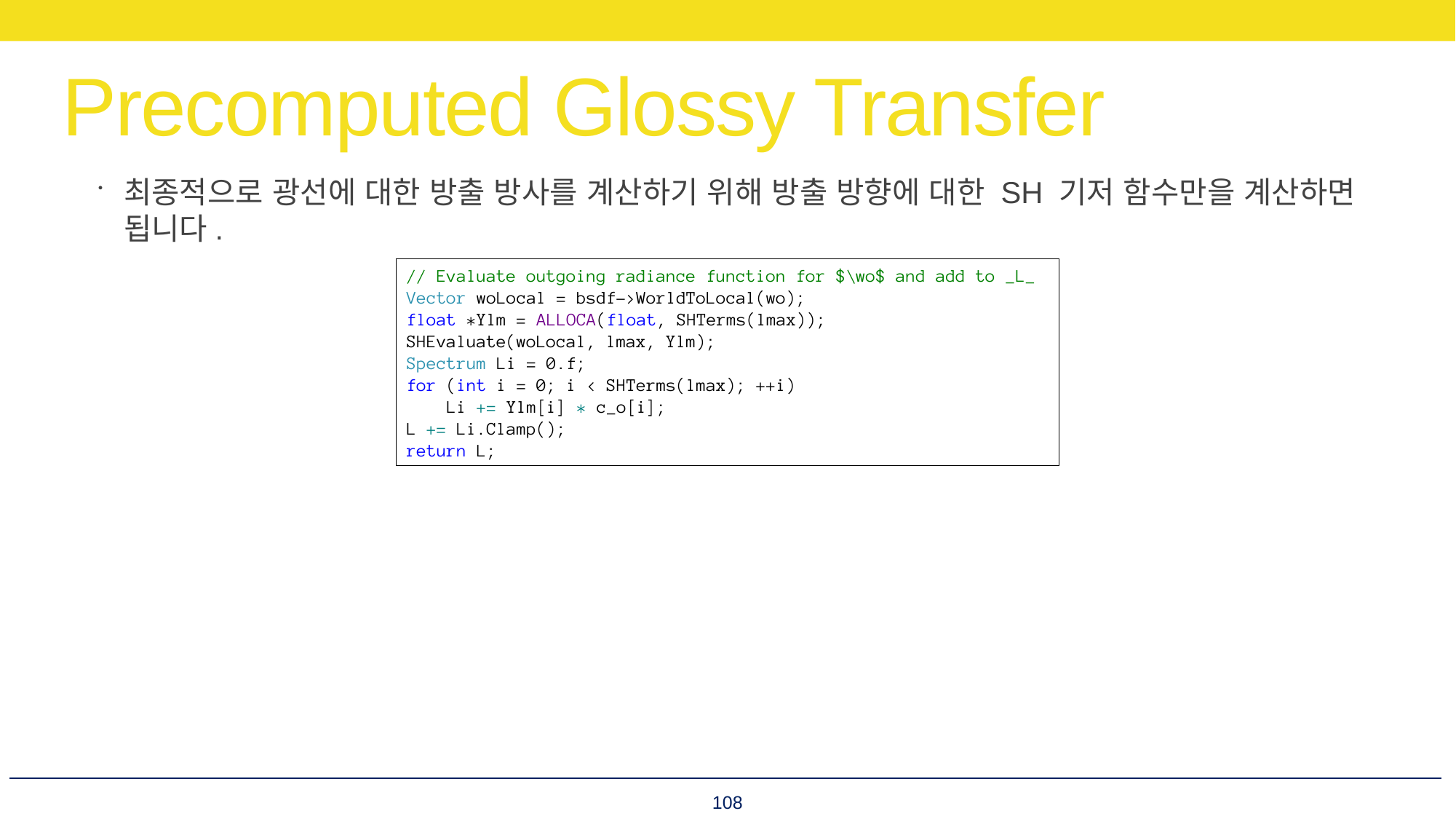

# Precomputed Glossy Transfer
최종적으로 광선에 대한 방출 방사를 계산하기 위해 방출 방향에 대한 SH 기저 함수만을 계산하면 됩니다.
// Evaluate outgoing radiance function for $\wo$ and add to _L_
Vector woLocal = bsdf->WorldToLocal(wo);
float *Ylm = ALLOCA(float, SHTerms(lmax));
SHEvaluate(woLocal, lmax, Ylm);
Spectrum Li = 0.f;
for (int i = 0; i < SHTerms(lmax); ++i)
    Li += Ylm[i] * c_o[i];
L += Li.Clamp();
return L;
108